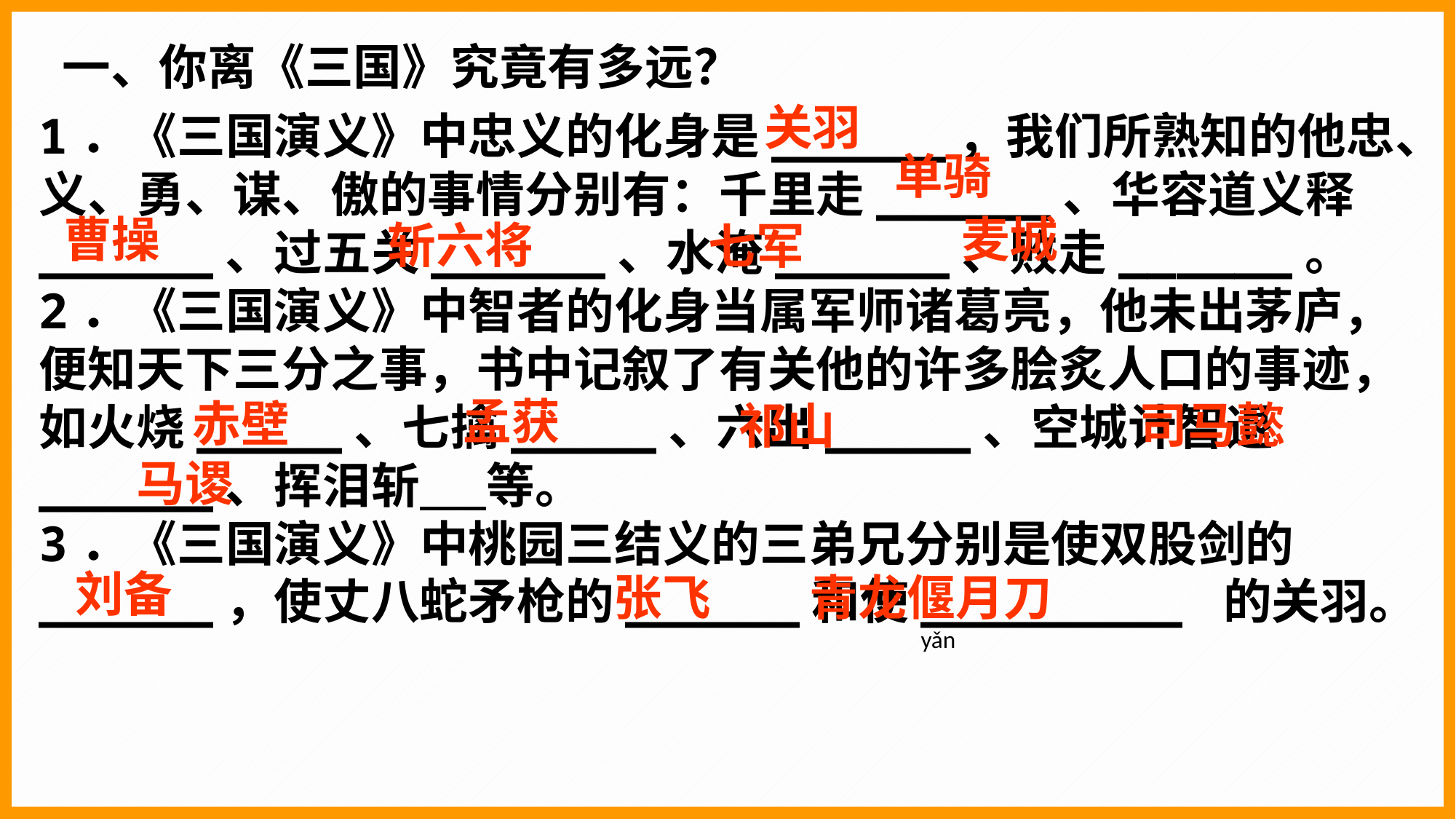

一、你离《三国》究竟有多远？
关羽
1．《三国演义》中忠义的化身是______，我们所熟知的他忠、义、勇、谋、傲的事情分别有：千里走______、华容道义释______、过五关______、水淹______、败走______。
2．《三国演义》中智者的化身当属军师诸葛亮，他未出茅庐，便知天下三分之事，书中记叙了有关他的许多脍炙人口的事迹，如火烧_____、七擒_____、六出_____、空城计智退______、挥泪斩      等。
3．《三国演义》中桃园三结义的三弟兄分别是使双股剑的______，使丈八蛇矛枪的______和使_________ 的关羽。
单骑
曹操
麦城
斩六将
七军
孟获
赤壁
司马懿
祁山
马谡
刘备
张飞
青龙偃月刀
yǎn